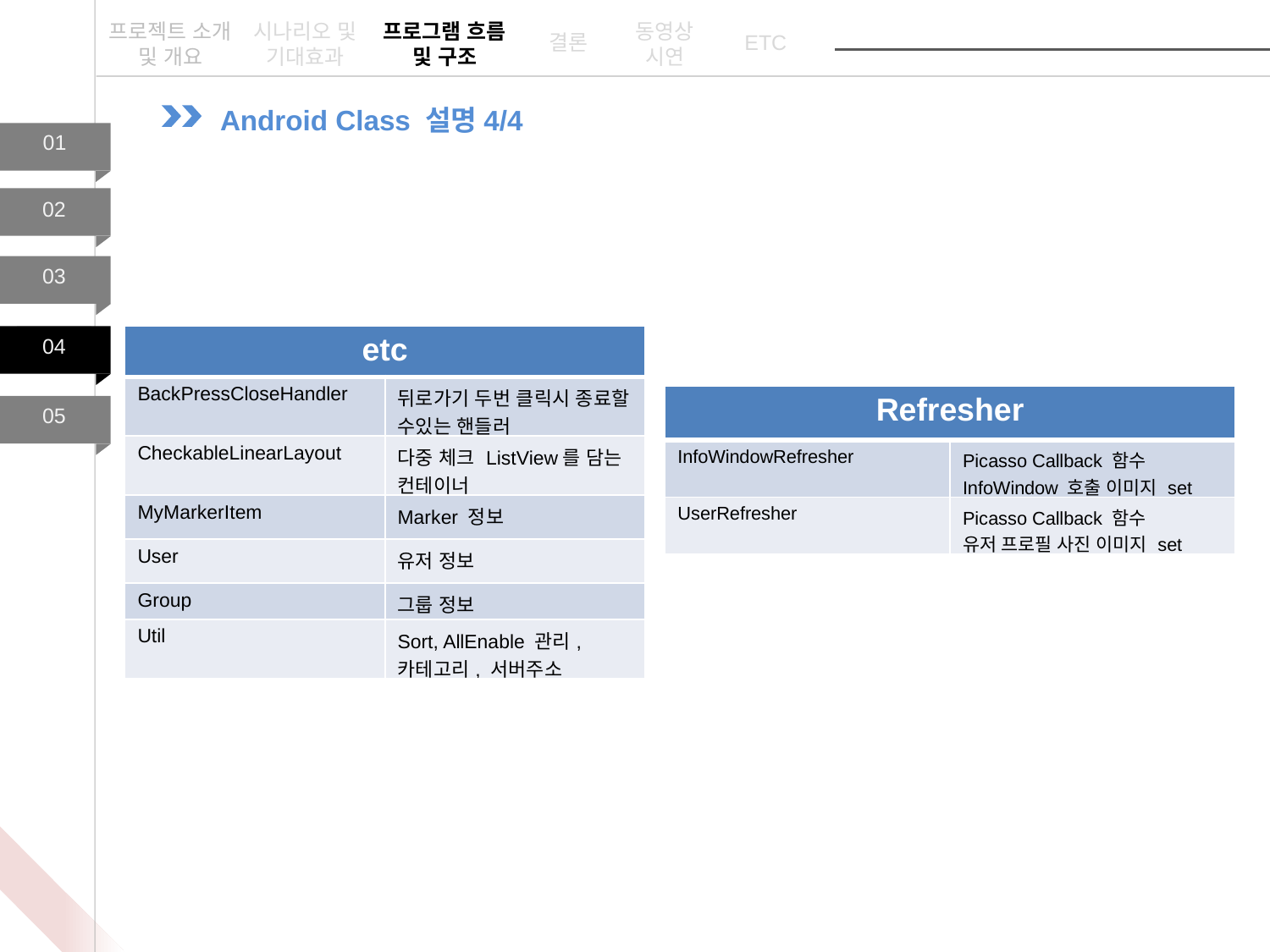

프로젝트 소개 및 개요
시나리오 및 기대효과
프로그램 흐름 및 구조
동영상
시연
ETC
결론
Android Class 설명4/4

01

02

03

| etc |  |
| --- | --- |
| BackPressCloseHandler | 뒤로가기 두번 클릭시 종료할 수있는 핸들러 |
| CheckableLinearLayout | 다중 체크 ListView를 담는 컨테이너 |
| MyMarkerItem | Marker 정보 |
| User | 유저 정보 |
| Group | 그룹 정보 |
| Util | Sort, AllEnable 관리, 카테고리, 서버주소 |
04

| Refresher |  |
| --- | --- |
| InfoWindowRefresher | Picasso Callback 함수 InfoWindow 호출 이미지 set |
| UserRefresher | Picasso Callback 함수 유저 프로필 사진 이미지 set |

05